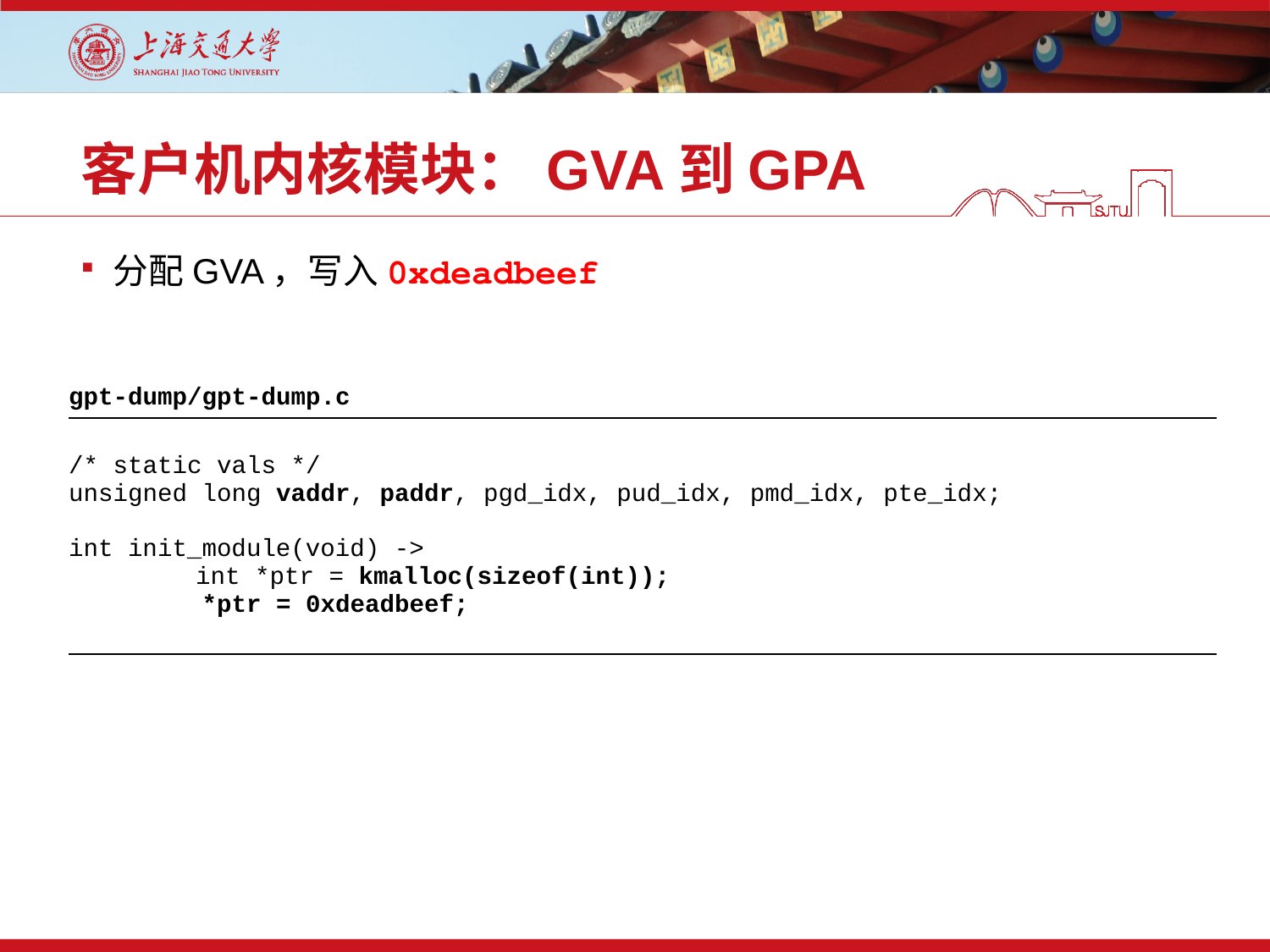

# 客户机内核模块：GVA到GPA
分配GVA，写入0xdeadbeef
| gpt-dump/gpt-dump.c |
| --- |
| /\* static vals \*/ unsigned long vaddr, paddr, pgd\_idx, pud\_idx, pmd\_idx, pte\_idx;   int init\_module(void) -> int \*ptr = kmalloc(sizeof(int)); \*ptr = 0xdeadbeef; |